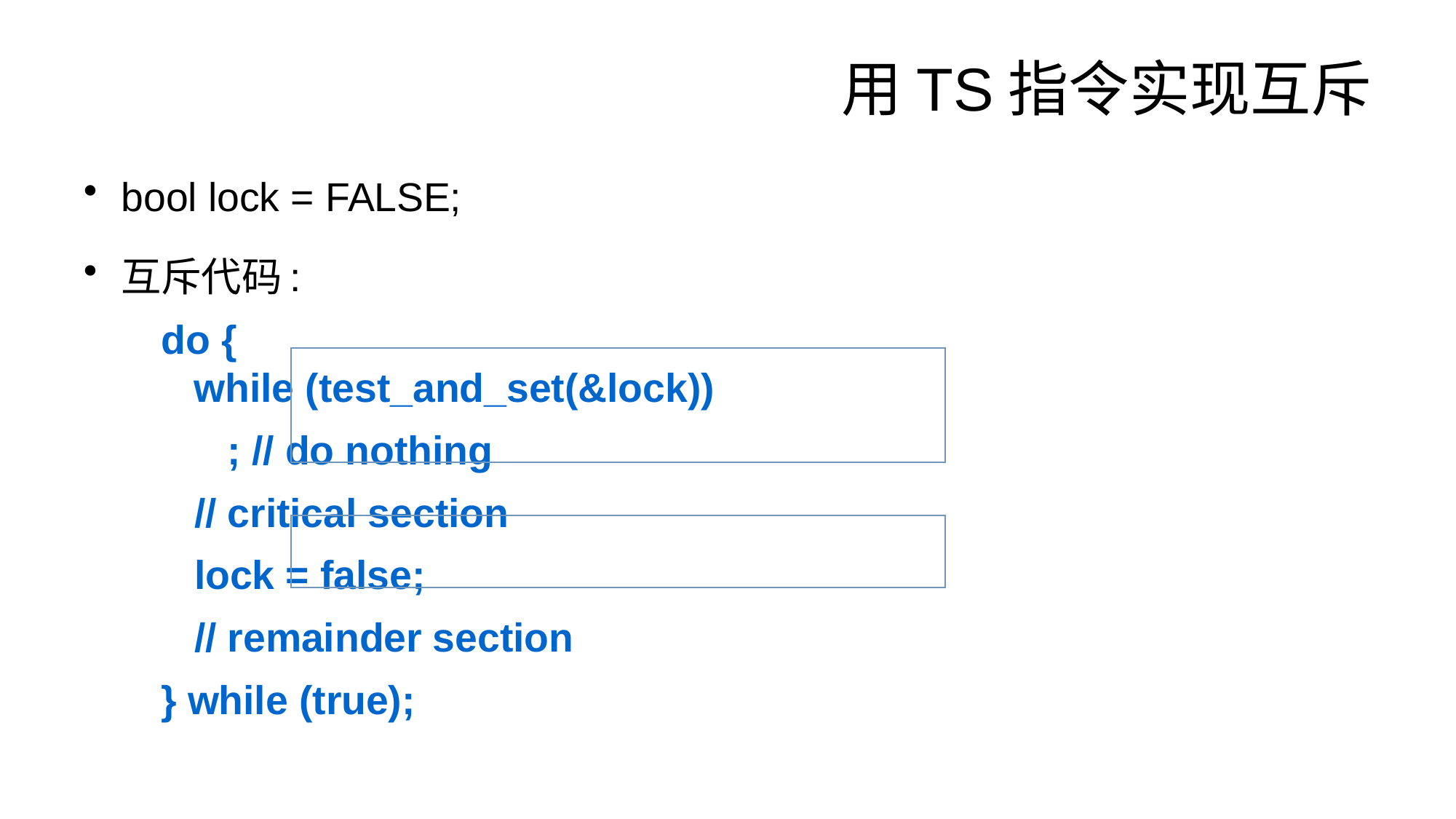

# 用TS指令实现互斥
bool lock = FALSE;
互斥代码:
       do {
          while (test_and_set(&lock))
             ; // do nothing
          // critical section
          lock = false;
          // remainder section
       } while (true);